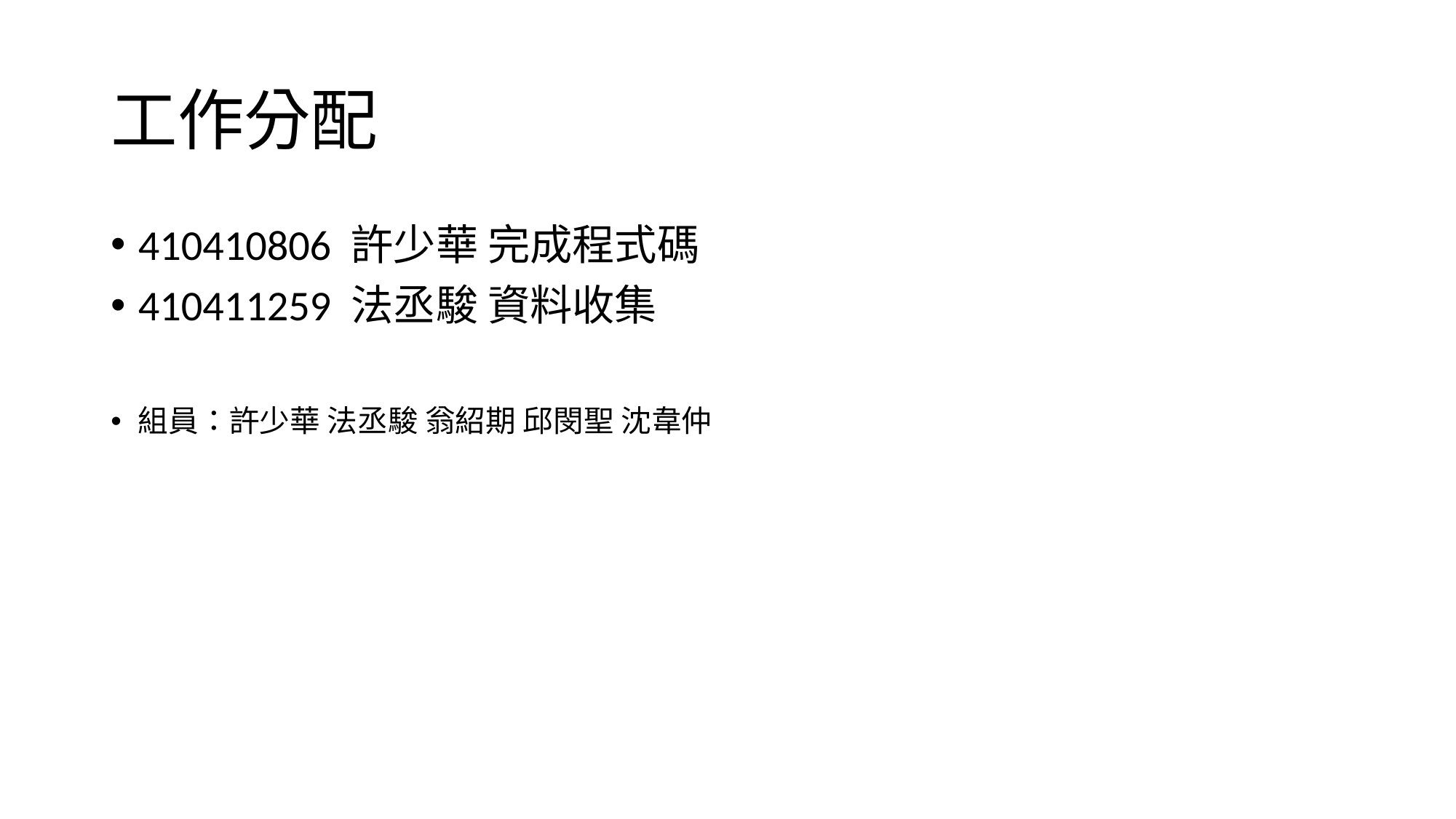

# 工作分配
410410806 許少華 完成程式碼
410411259 法丞駿 資料收集

組員：許少華 法丞駿 翁紹期 邱閔聖 沈韋仲